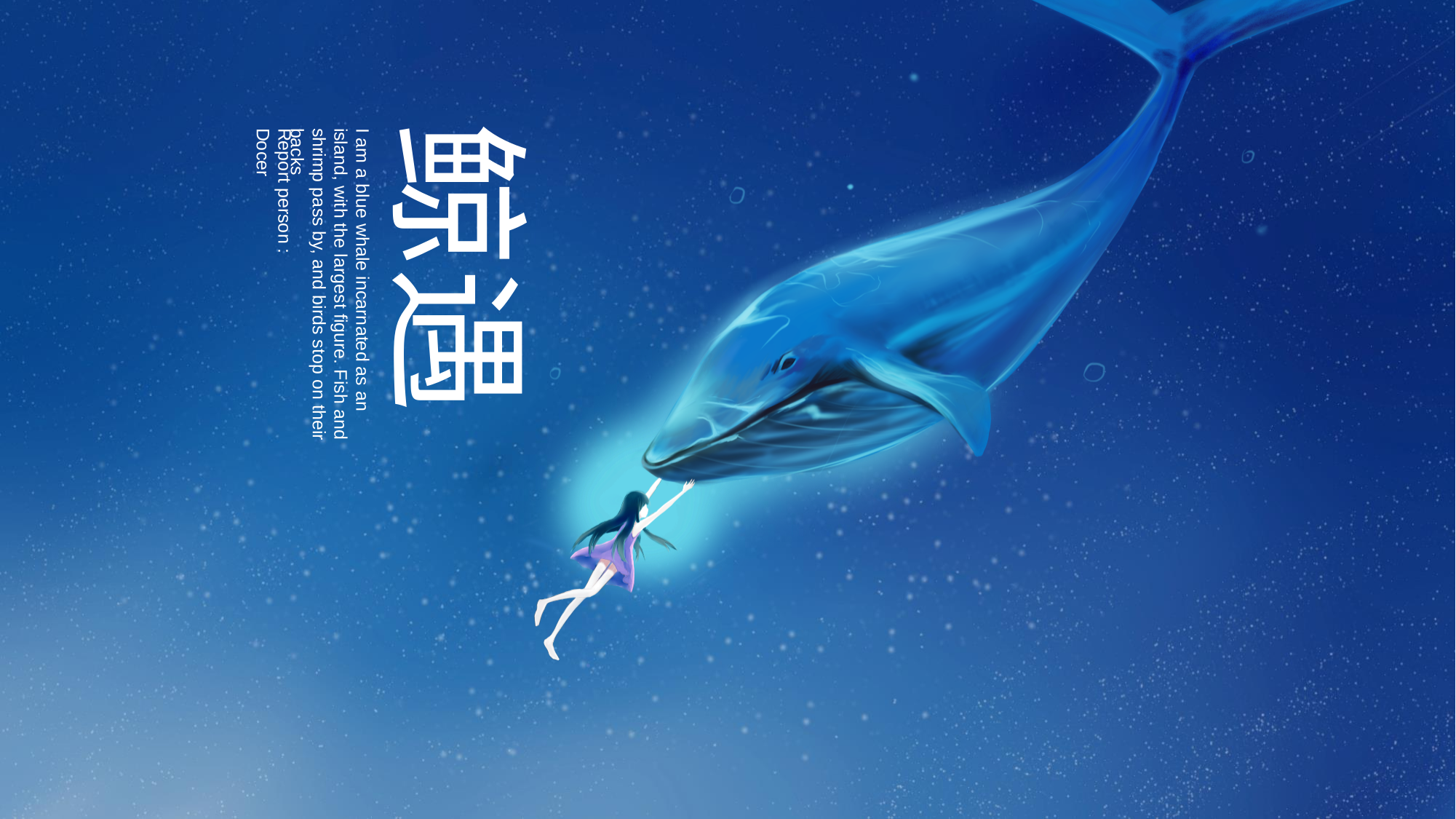

鲸遇
Report person : Docer
I am a blue whale incarnated as an island, with the largest figure. Fish and shrimp pass by, and birds stop on their backs